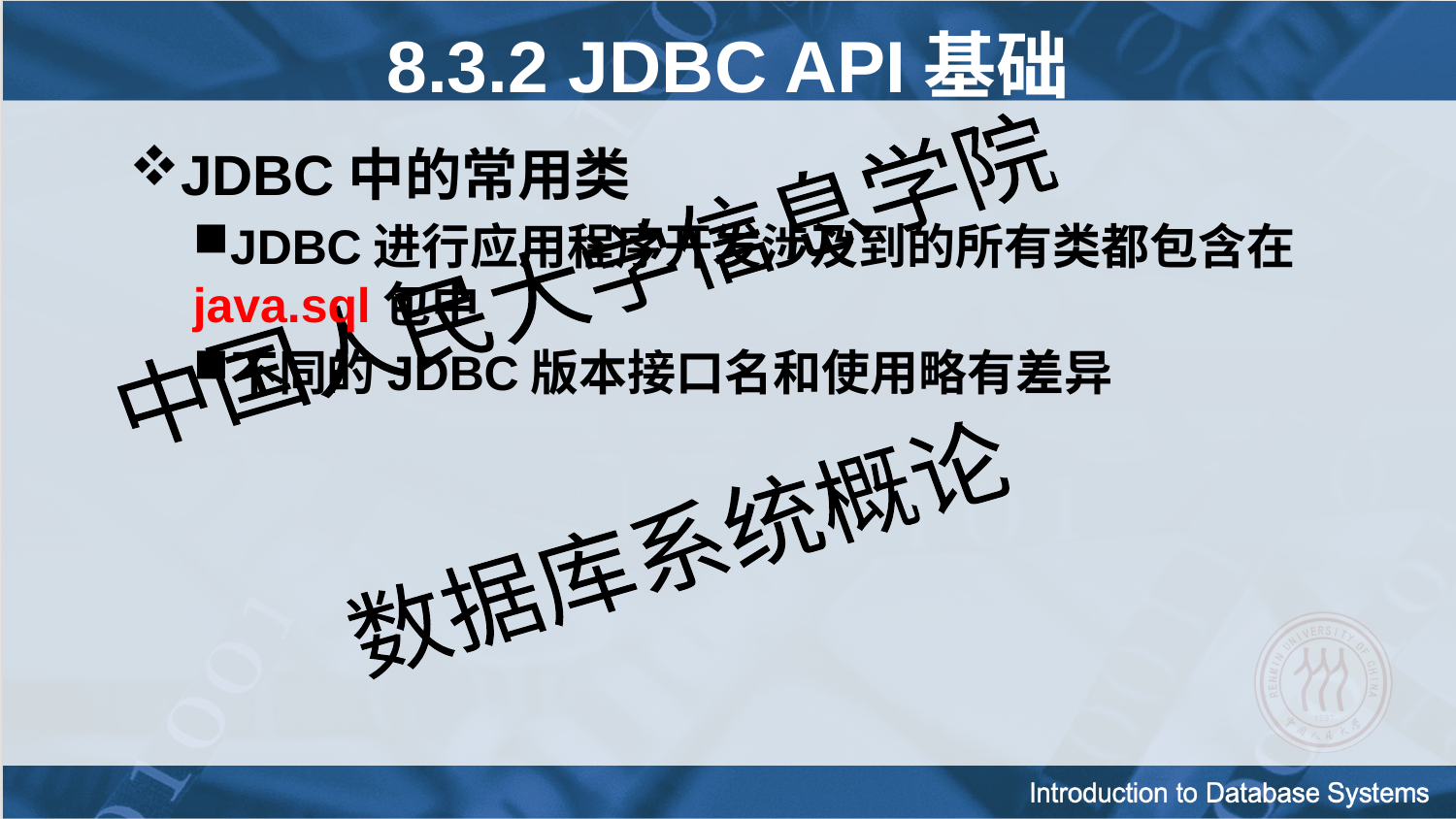

8.3.2 JDBC API基础
JDBC中的常用类
JDBC进行应用程序开发涉及到的所有类都包含在java.sql包中
不同的JDBC版本接口名和使用略有差异